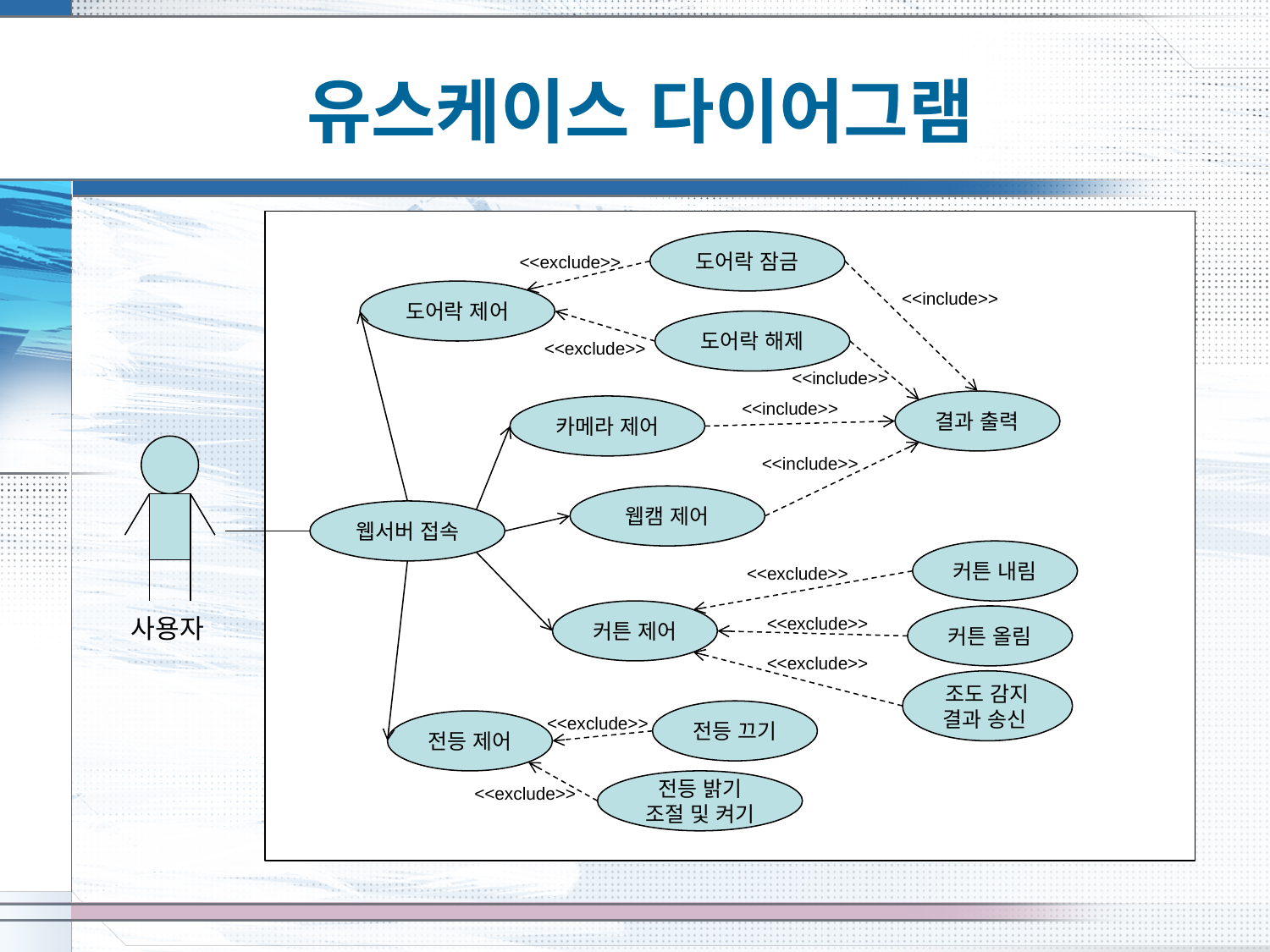

# 유스케이스 다이어그램

도어락 잠금
<<exclude>>
도어락 제어
<<include>>
도어락 해제
<<exclude>>
<<include>>
<<include>>
결과 출력
카메라 제어

사용자
<<include>>
웹캠 제어
웹서버 접속
커튼 내림
<<exclude>>
커튼 제어
<<exclude>>
커튼 올림
<<exclude>>
조도 감지 결과 송신
전등 끄기
<<exclude>>
전등 제어
전등 밝기 조절 및 켜기
<<exclude>>